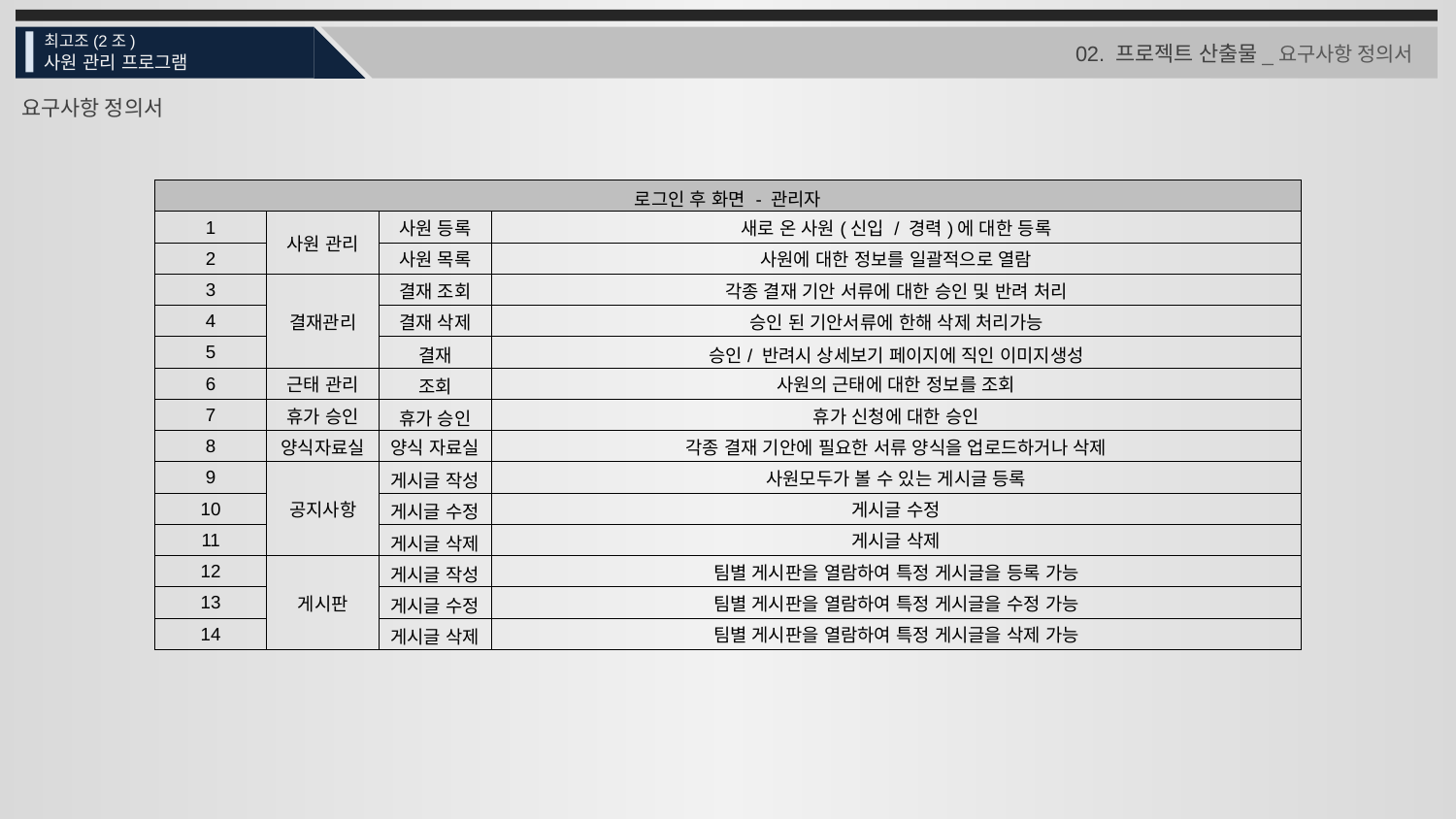

최고조(2조)

사원 관리 프로그램

02. 프로젝트 산출물_요구사항 정의서
요구사항 정의서
| 로그인 후 화면 - 관리자 |  |  |  |
| --- | --- | --- | --- |
| 1 | 사원 관리 | 사원 등록 | 새로 온 사원(신입 / 경력)에 대한 등록 |
| 2 |  | 사원 목록 | 사원에 대한 정보를 일괄적으로 열람 |
| 3 | 결재관리 | 결재 조회 | 각종 결재 기안 서류에 대한 승인 및 반려 처리 |
| 4 |  | 결재 삭제 | 승인 된 기안서류에 한해 삭제 처리가능 |
| 5 |  | 결재 | 승인/ 반려시 상세보기 페이지에 직인 이미지생성 |
| 6 | 근태 관리 | 조회 | 사원의 근태에 대한 정보를 조회 |
| 7 | 휴가 승인 | 휴가 승인 | 휴가 신청에 대한 승인 |
| 8 | 양식자료실 | 양식 자료실 | 각종 결재 기안에 필요한 서류 양식을 업로드하거나 삭제 |
| 9 | 공지사항 | 게시글 작성 | 사원모두가 볼 수 있는 게시글 등록 |
| 10 |  | 게시글 수정 | 게시글 수정 |
| 11 |  | 게시글 삭제 | 게시글 삭제 |
| 12 | 게시판 | 게시글 작성 | 팀별 게시판을 열람하여 특정 게시글을 등록 가능 |
| 13 |  | 게시글 수정 | 팀별 게시판을 열람하여 특정 게시글을 수정 가능 |
| 14 |  | 게시글 삭제 | 팀별 게시판을 열람하여 특정 게시글을 삭제 가능 |